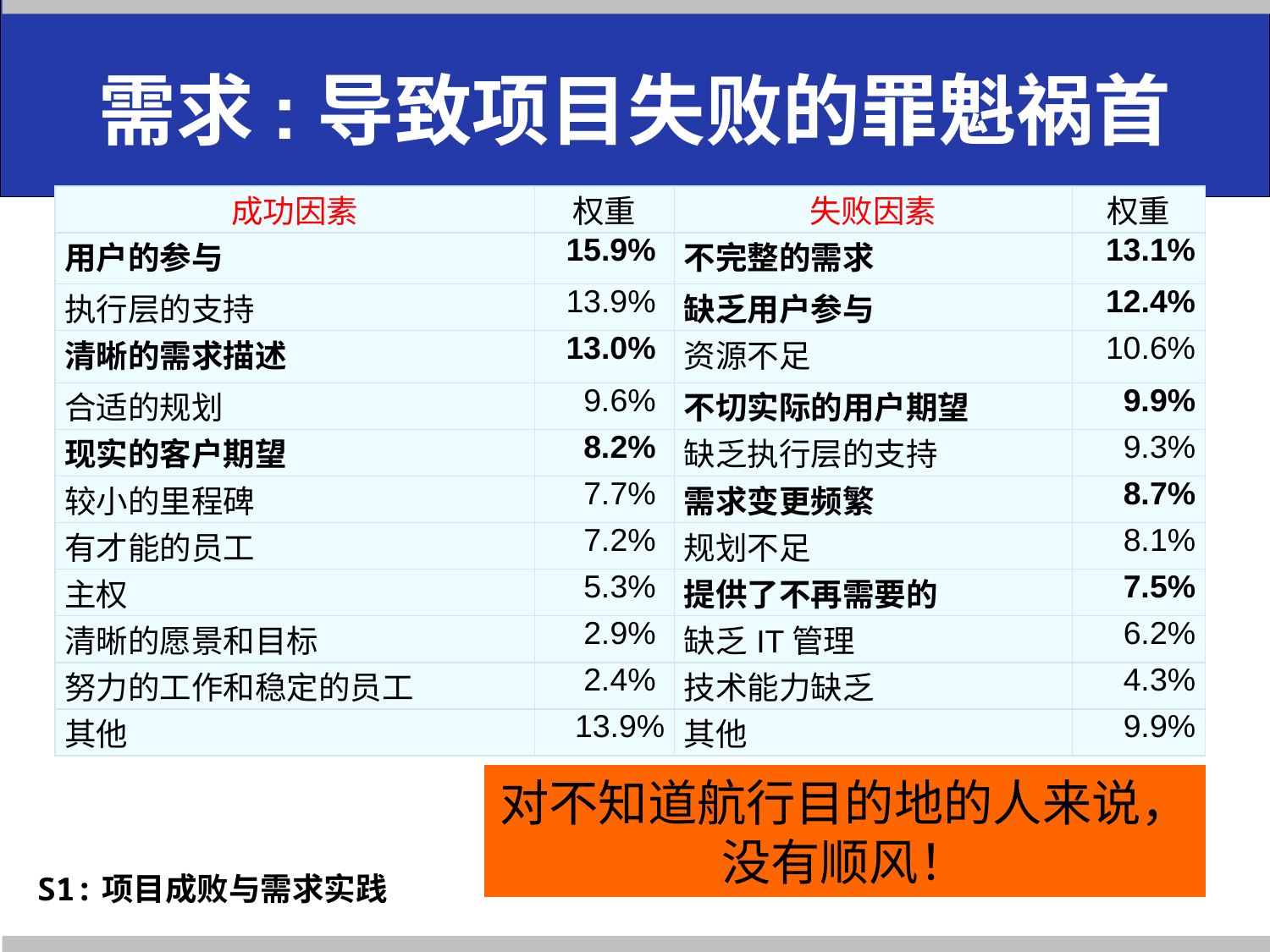

# 需求:导致项目失败的罪魁祸首
| 成功因素 | 权重 | 失败因素 | 权重 |
| --- | --- | --- | --- |
| 用户的参与 | 15.9% | 不完整的需求 | 13.1% |
| 执行层的支持 | 13.9% | 缺乏用户参与 | 12.4% |
| 清晰的需求描述 | 13.0% | 资源不足 | 10.6% |
| 合适的规划 | 9.6% | 不切实际的用户期望 | 9.9% |
| 现实的客户期望 | 8.2% | 缺乏执行层的支持 | 9.3% |
| 较小的里程碑 | 7.7% | 需求变更频繁 | 8.7% |
| 有才能的员工 | 7.2% | 规划不足 | 8.1% |
| 主权 | 5.3% | 提供了不再需要的 | 7.5% |
| 清晰的愿景和目标 | 2.9% | 缺乏IT管理 | 6.2% |
| 努力的工作和稳定的员工 | 2.4% | 技术能力缺乏 | 4.3% |
| 其他 | 13.9% | 其他 | 9.9% |
对不知道航行目的地的人来说，没有顺风！
S1:项目成败与需求实践
228